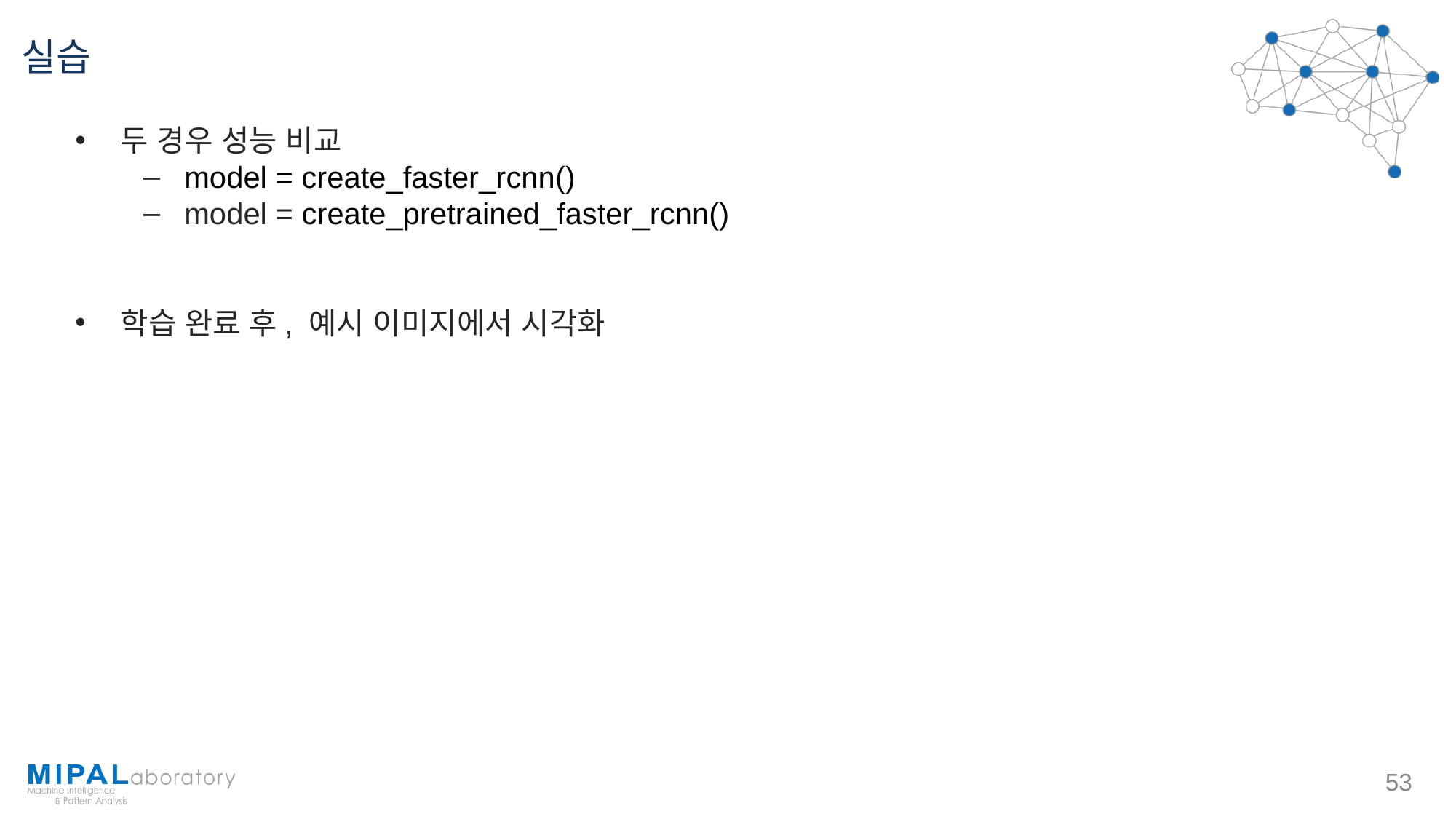

# 실습
두 경우 성능 비교
model = create_faster_rcnn()
model = create_pretrained_faster_rcnn()
학습 완료 후, 예시 이미지에서 시각화
53